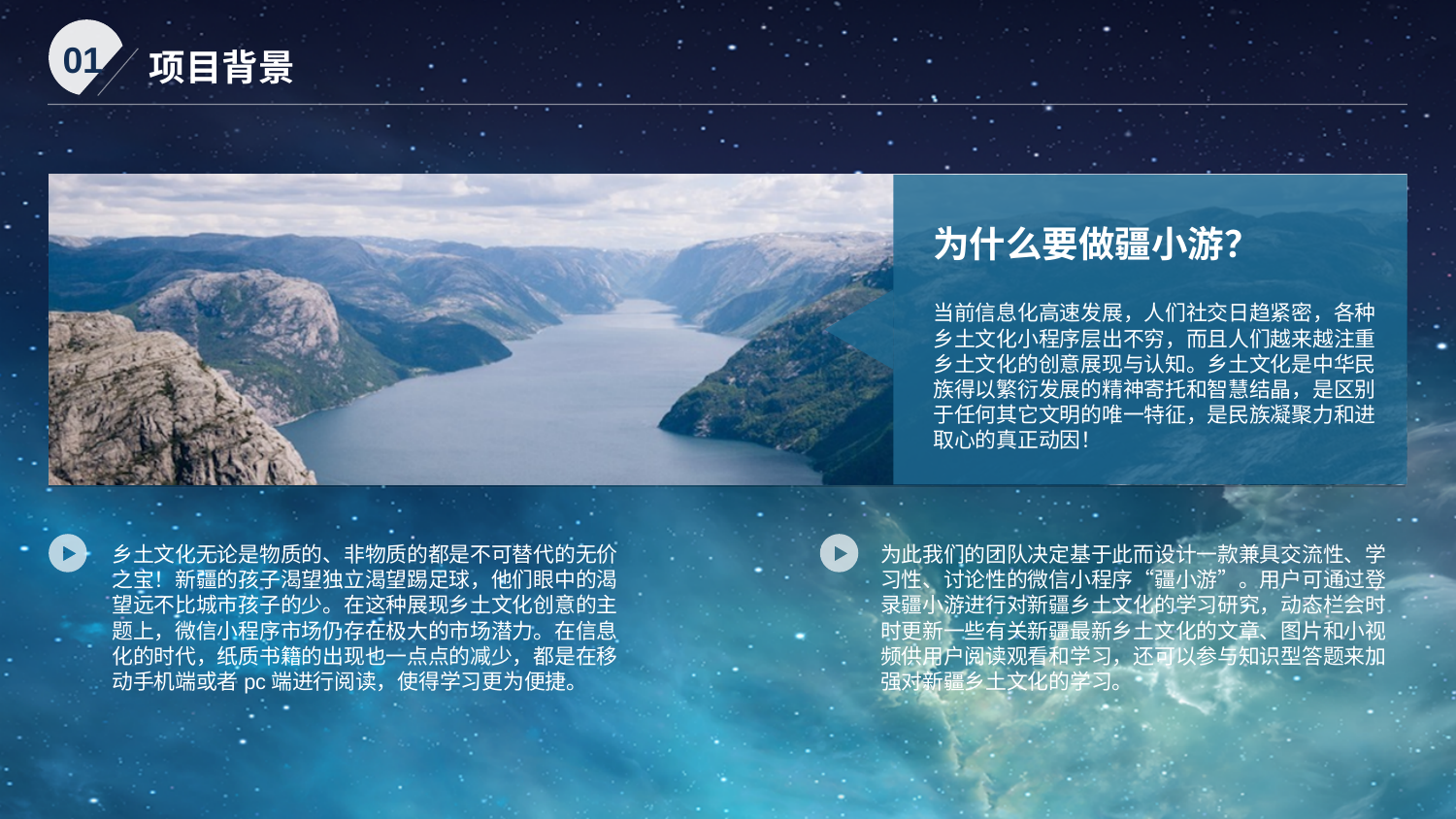

01
项目背景

为什么要做疆小游？
当前信息化高速发展，人们社交日趋紧密，各种乡土文化小程序层出不穷，而且人们越来越注重乡土文化的创意展现与认知。乡土文化是中华民族得以繁衍发展的精神寄托和智慧结晶，是区别于任何其它文明的唯一特征，是民族凝聚力和进取心的真正动因！
乡土文化无论是物质的、非物质的都是不可替代的无价之宝！新疆的孩子渴望独立渴望踢足球，他们眼中的渴望远不比城市孩子的少。在这种展现乡土文化创意的主题上，微信小程序市场仍存在极大的市场潜力。在信息化的时代，纸质书籍的出现也一点点的减少，都是在移动手机端或者pc端进行阅读，使得学习更为便捷。
为此我们的团队决定基于此而设计一款兼具交流性、学习性、讨论性的微信小程序“疆小游”。用户可通过登录疆小游进行对新疆乡土文化的学习研究，动态栏会时时更新一些有关新疆最新乡土文化的文章、图片和小视频供用户阅读观看和学习，还可以参与知识型答题来加强对新疆乡土文化的学习。
中